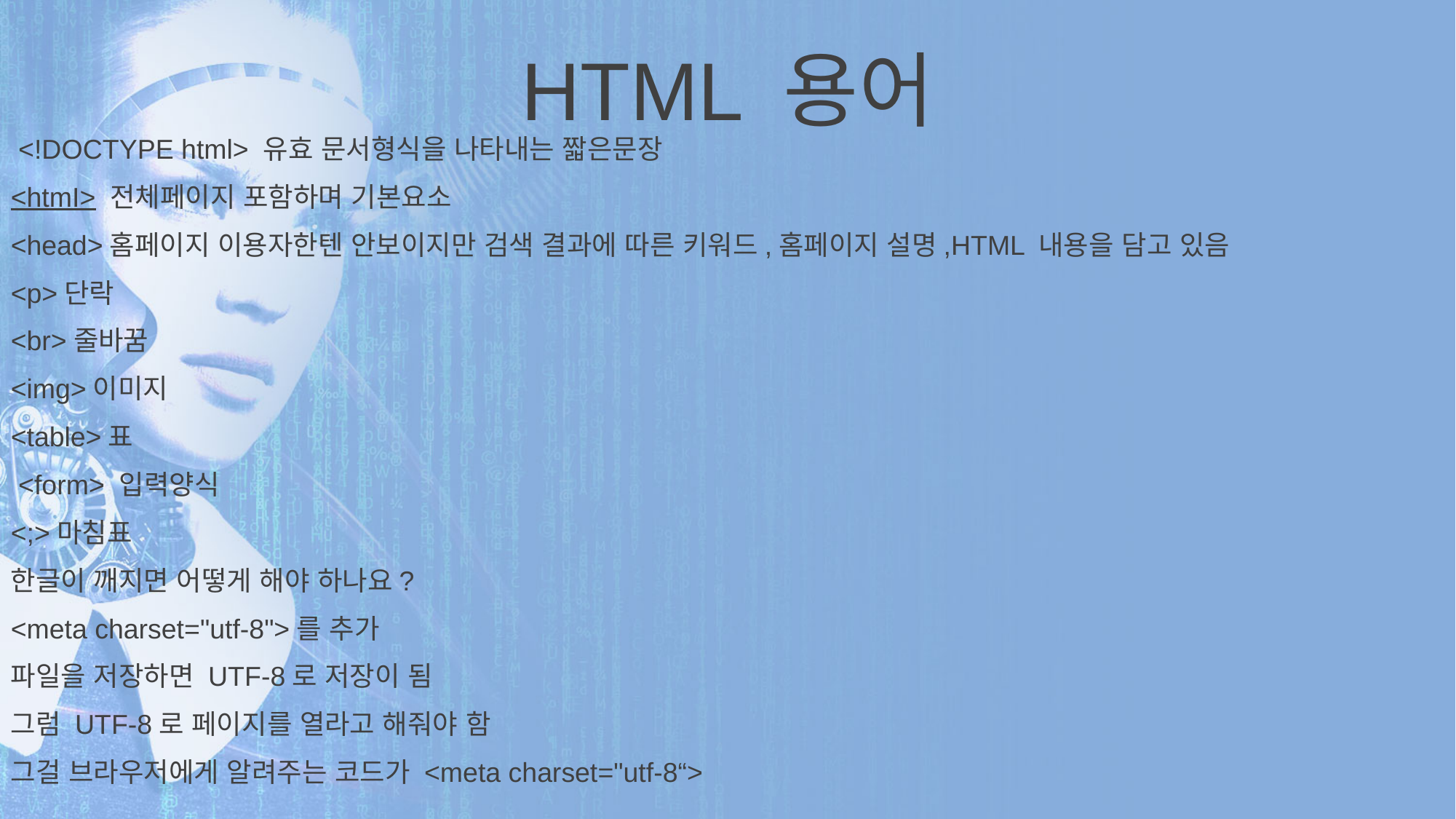

HTML 용어
 <!DOCTYPE html> 유효 문서형식을 나타내는 짧은문장
<htmI> 전체페이지 포함하며 기본요소
<head>홈페이지 이용자한텐 안보이지만 검색 결과에 따른 키워드,홈페이지 설명,HTML 내용을 담고 있음
<p>단락
<br>줄바꿈
<img>이미지
<table>표
 <form> 입력양식
<;>마침표
한글이 깨지면 어떻게 해야 하나요?
<meta charset="utf-8">를 추가
파일을 저장하면 UTF-8로 저장이 됨
그럼 UTF-8로 페이지를 열라고 해줘야 함
그걸 브라우저에게 알려주는 코드가 <meta charset="utf-8“>